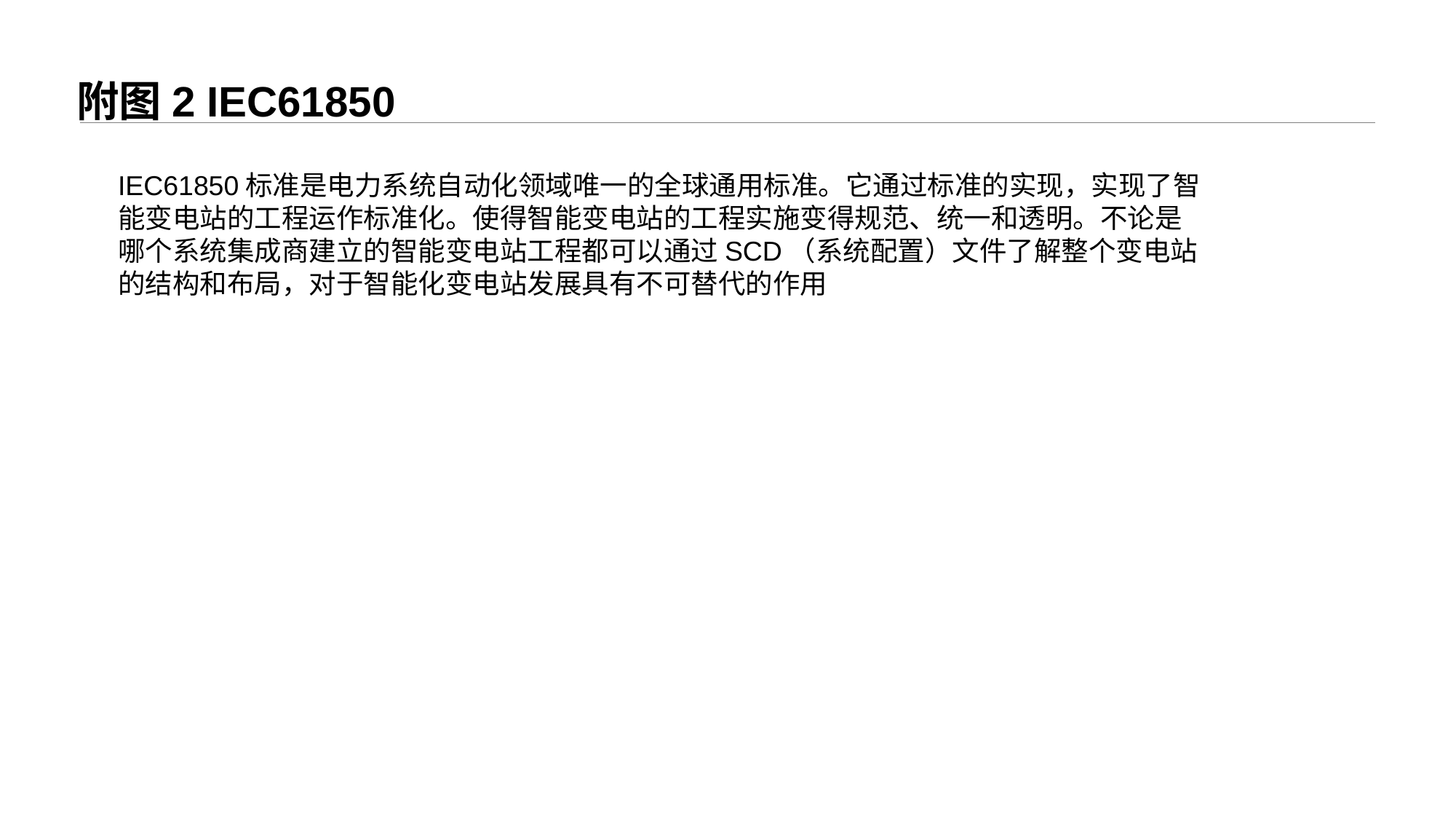

# 附图2 IEC61850
IEC61850标准是电力系统自动化领域唯一的全球通用标准。它通过标准的实现，实现了智能变电站的工程运作标准化。使得智能变电站的工程实施变得规范、统一和透明。不论是哪个系统集成商建立的智能变电站工程都可以通过SCD（系统配置）文件了解整个变电站的结构和布局，对于智能化变电站发展具有不可替代的作用
44